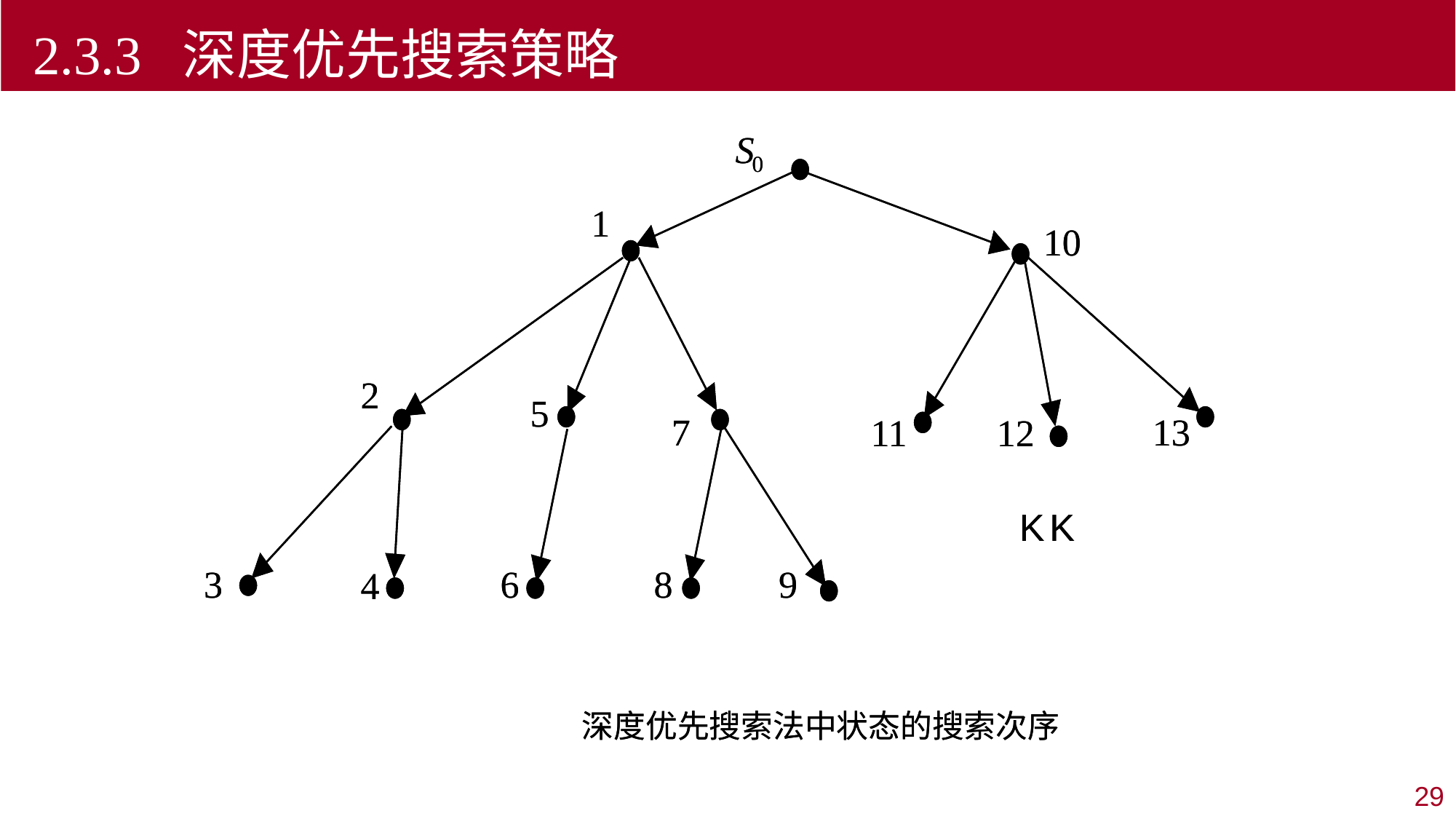

2.3.3  深度优先搜索策略

S
0
S
0

1
1
10
10

2
2
5
5

7
7
13
13
11
11
12
12

K
K
K
K
3
3
6
6
8
8
9
9
4
4

深度优先搜索法中状态的搜索次序
深度优先搜索法中状态的搜索次序
29